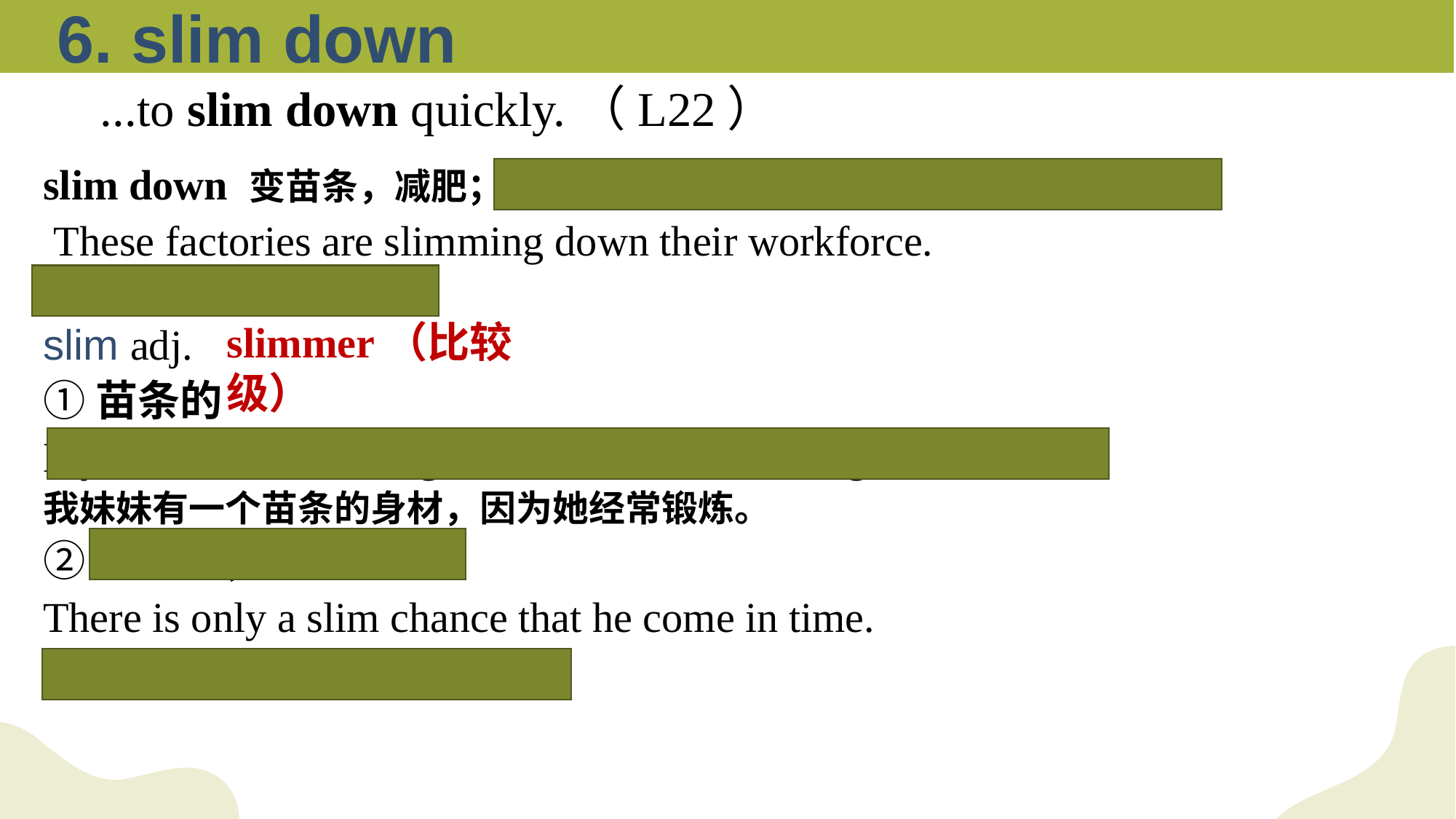

6. slim down
...to slim down quickly.（L22）
slim down 变苗条，减肥；减少（岗位），裁减（人员），精简（机构）
 These factories are slimming down their workforce.
这些工厂正在裁减工人。
slim adj.
①苗条的
My sister has a slim figure because she takes regular exercise.
我妹妹有一个苗条的身材，因为她经常锻炼。
②微薄的，小的
There is only a slim chance that he come in time.
他及时来的可能性很小。

slimmer（比较级）